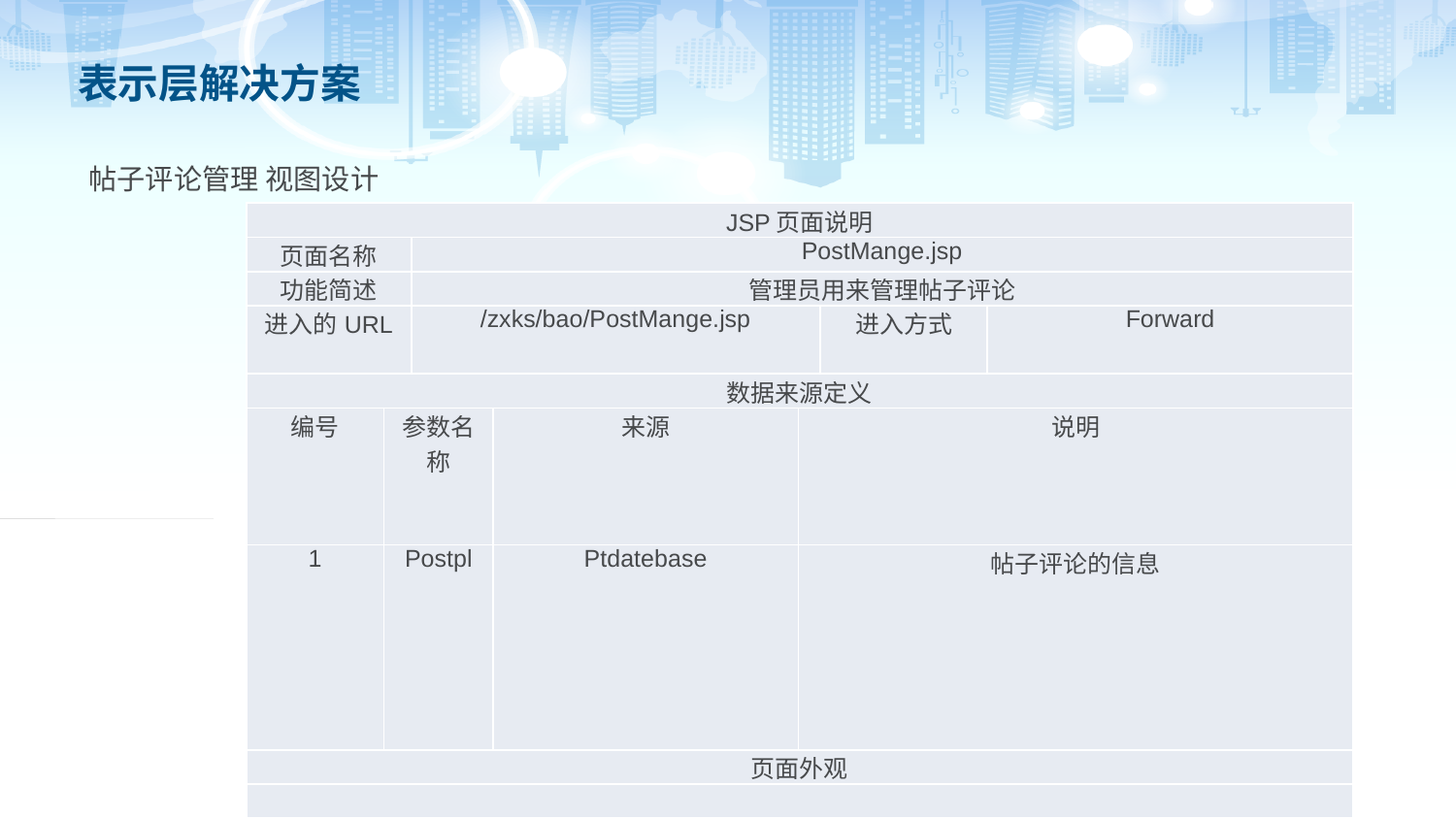

# 表示层解决方案
帖子评论管理 视图设计
| JSP页面说明 |  |  |  |  |  |  |
| --- | --- | --- | --- | --- | --- | --- |
| 页面名称 |  | PostMange.jsp |  |  |  |  |
| 功能简述 |  | 管理员用来管理帖子评论 |  |  |  |  |
| 进入的URL |  | /zxks/bao/PostMange.jsp |  |  | 进入方式 | Forward |
| 数据来源定义 |  |  |  |  |  |  |
| 编号 | 参数名称 |  | 来源 | 说明 |  |  |
| 1 | Postpl |  | Ptdatebase | 帖子评论的信息 |  |  |
| 页面外观 |  |  |  |  |  |  |
|  |  |  |  |  |  |  |